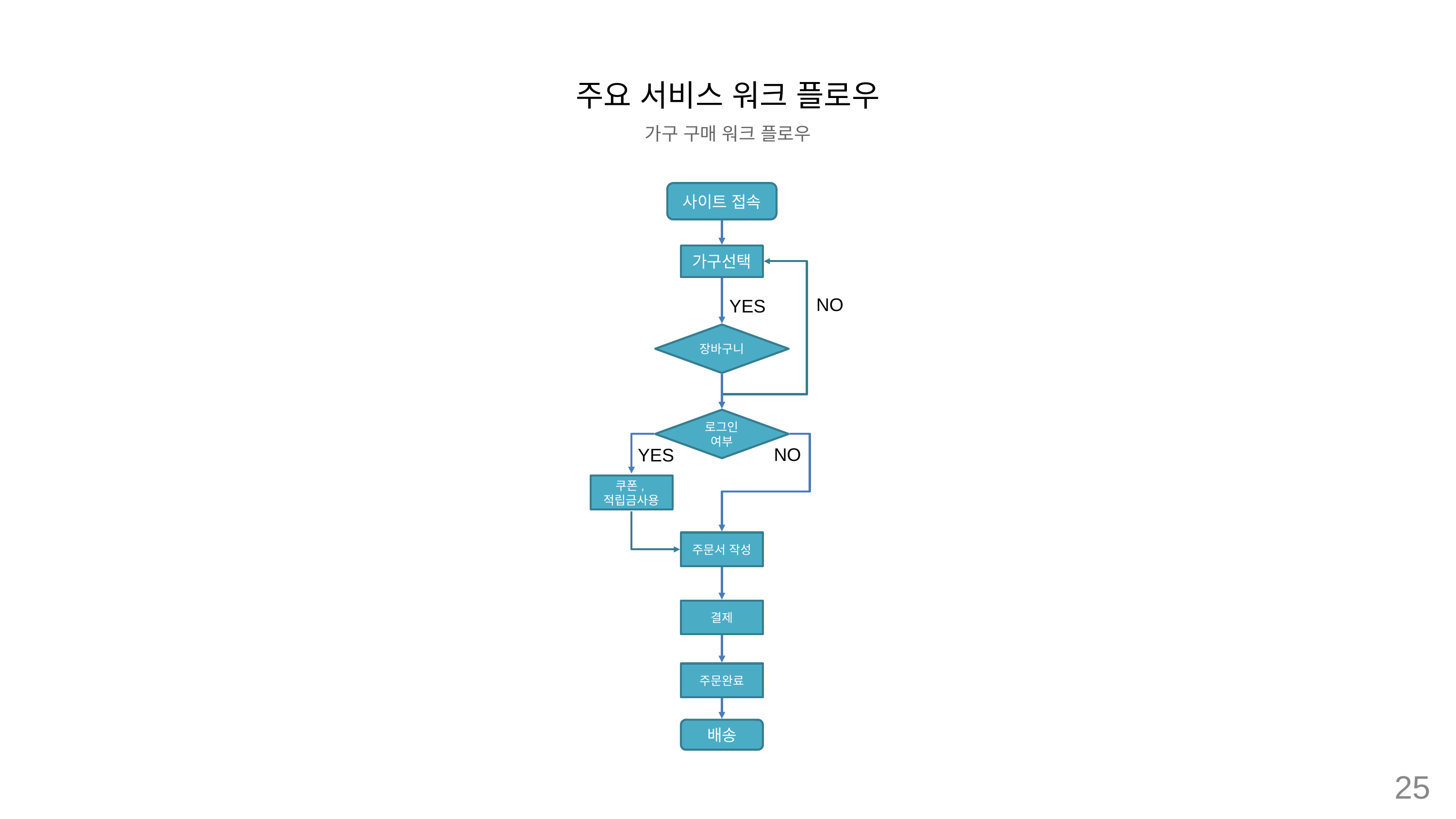

주요 서비스 워크 플로우
가구 구매 워크 플로우

사이트 접속

가구선택

NO
YES

장바구니

로그인
여부

NO
YES
쿠폰,적립금사용

주문서 작성

결제

주문완료

배송
25